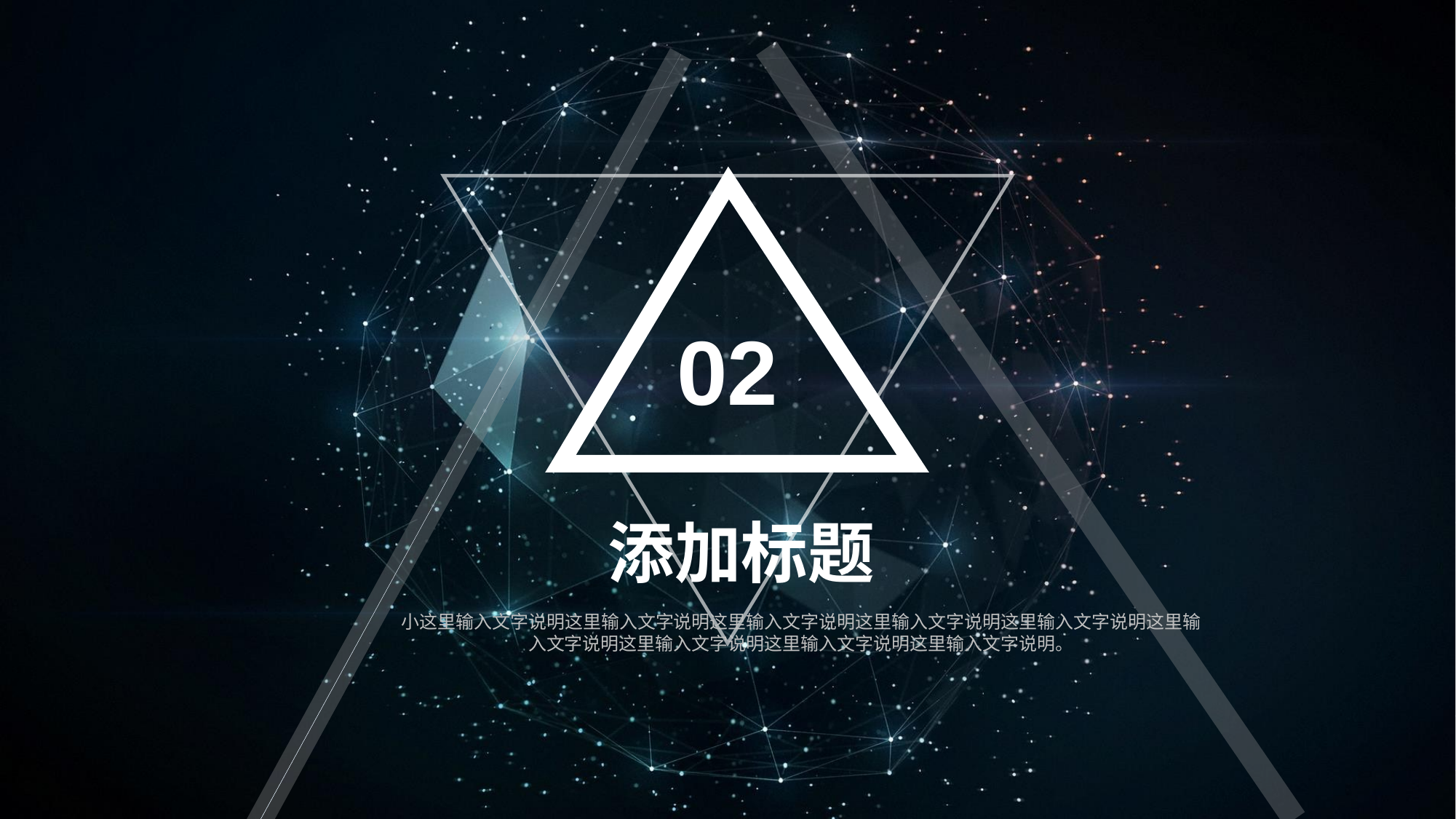

02
添加标题
小这里输入文字说明这里输入文字说明这里输入文字说明这里输入文字说明这里输入文字说明这里输入文字说明这里输入文字说明这里输入文字说明这里输入文字说明。